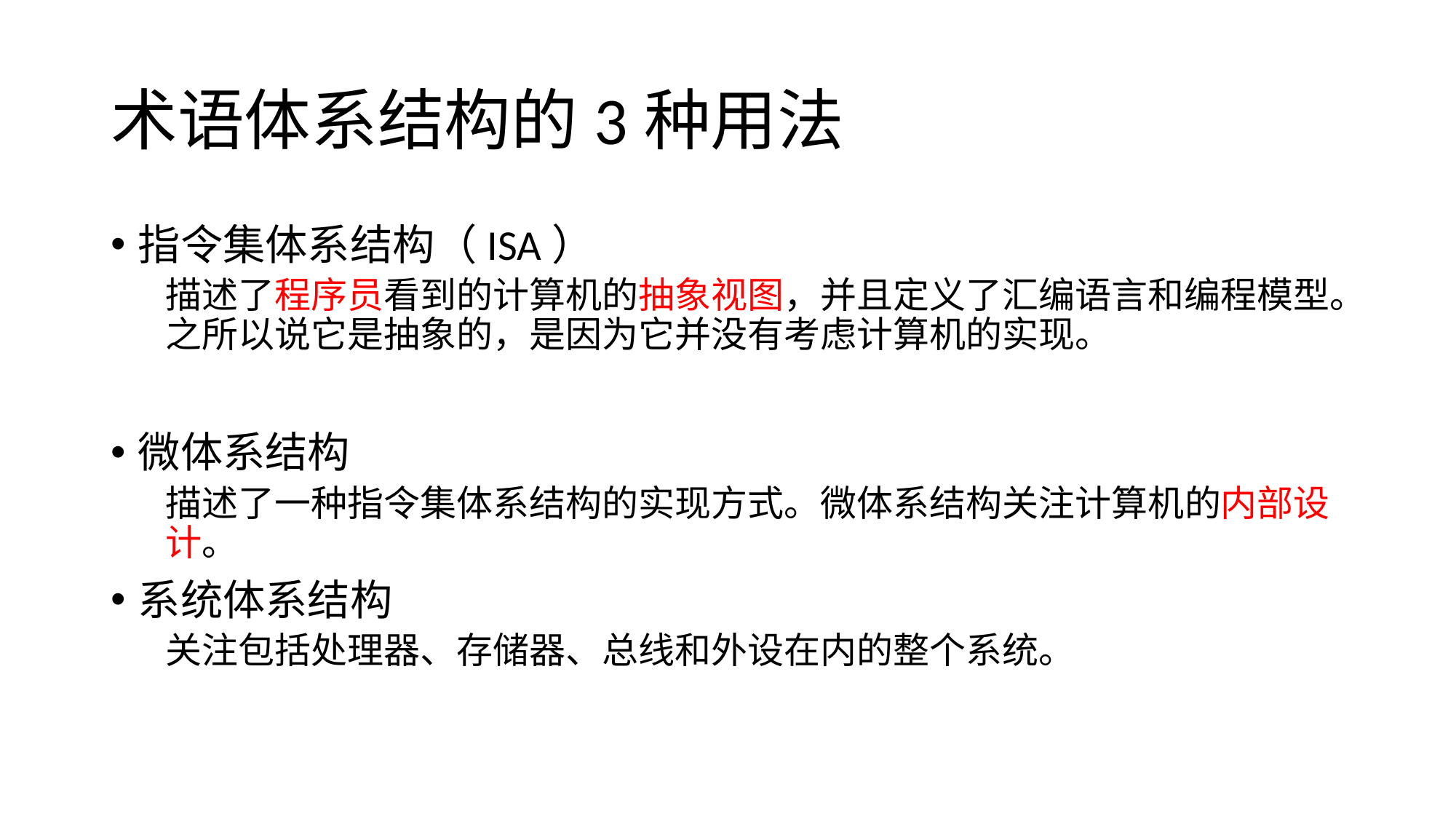

# 术语体系结构的3种用法
指令集体系结构（ISA）
描述了程序员看到的计算机的抽象视图，并且定义了汇编语言和编程模型。之所以说它是抽象的，是因为它并没有考虑计算机的实现。

微体系结构
描述了一种指令集体系结构的实现方式。微体系结构关注计算机的内部设计。
系统体系结构
关注包括处理器、存储器、总线和外设在内的整个系统。